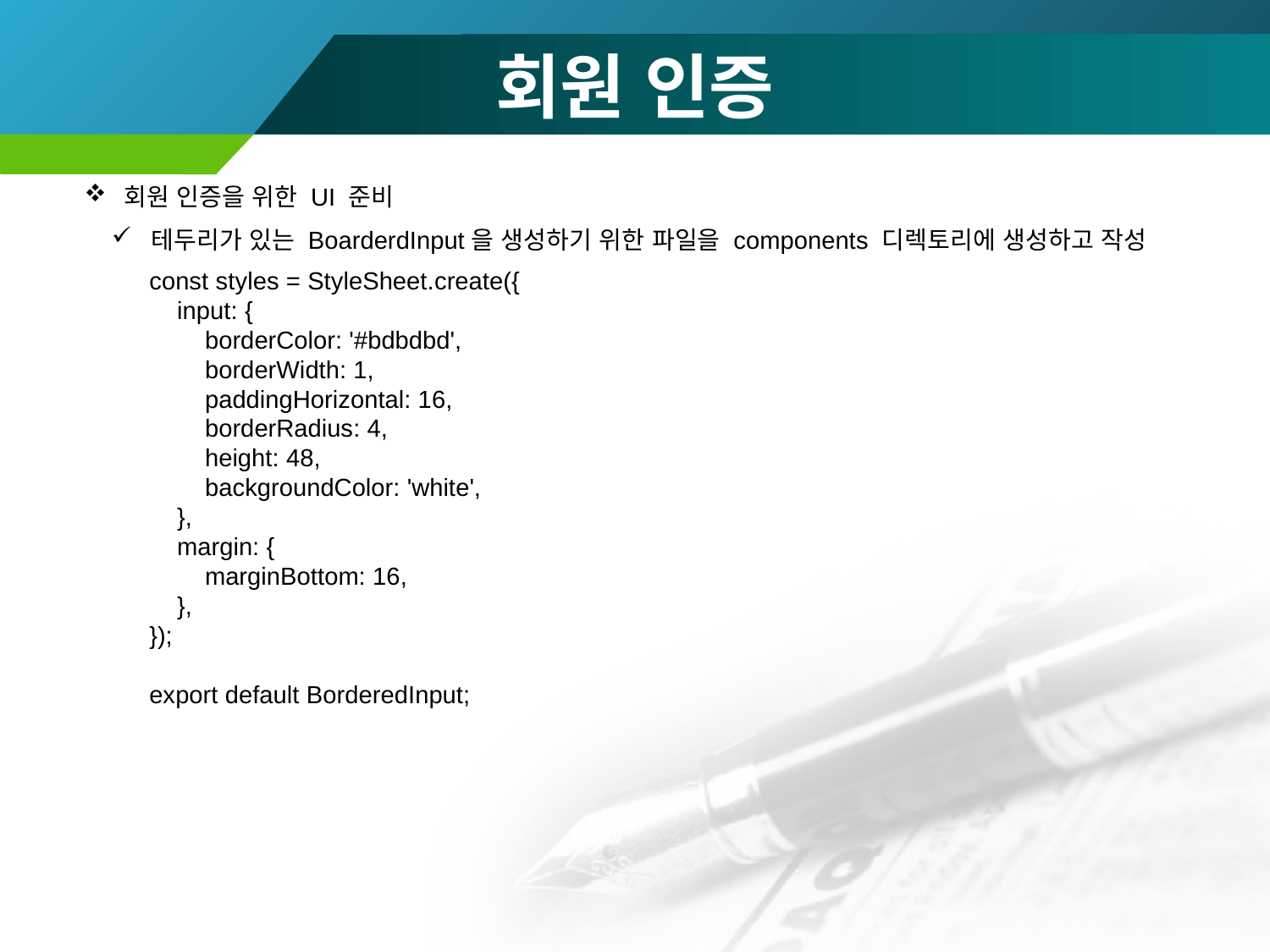

# 회원 인증
회원 인증을 위한 UI 준비
테두리가 있는 BoarderdInput을 생성하기 위한 파일을 components 디렉토리에 생성하고 작성
const styles = StyleSheet.create({
    input: {
        borderColor: '#bdbdbd',
        borderWidth: 1,
        paddingHorizontal: 16,
        borderRadius: 4,
        height: 48,
        backgroundColor: 'white',
    },
    margin: {
        marginBottom: 16,
    },
});

export default BorderedInput;